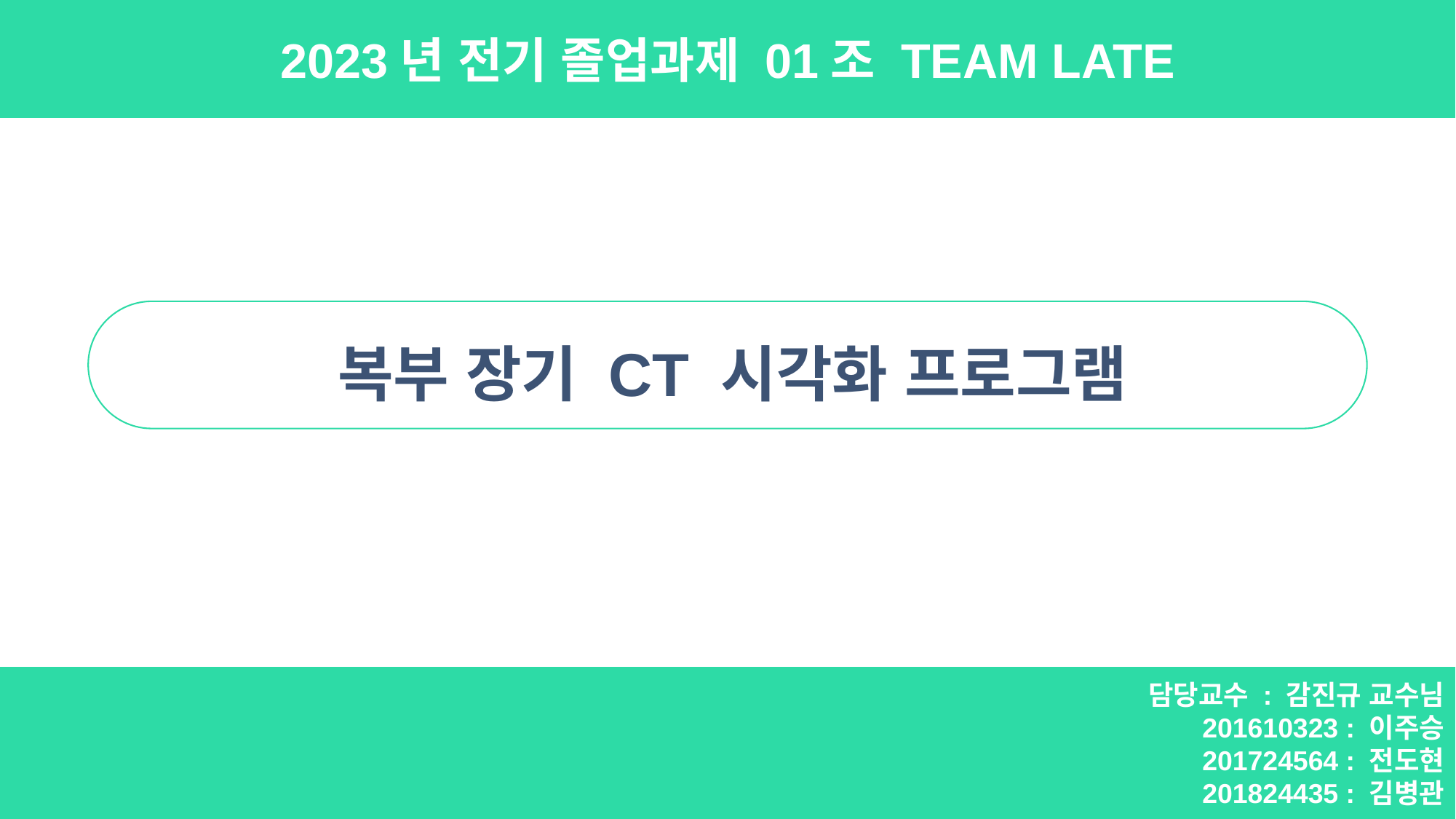

2023년 전기 졸업과제 01조 TEAM LATE

복부 장기 CT 시각화 프로그램

담당교수 : 감진규 교수님
201610323 : 이주승
201724564 : 전도현
201824435 : 김병관